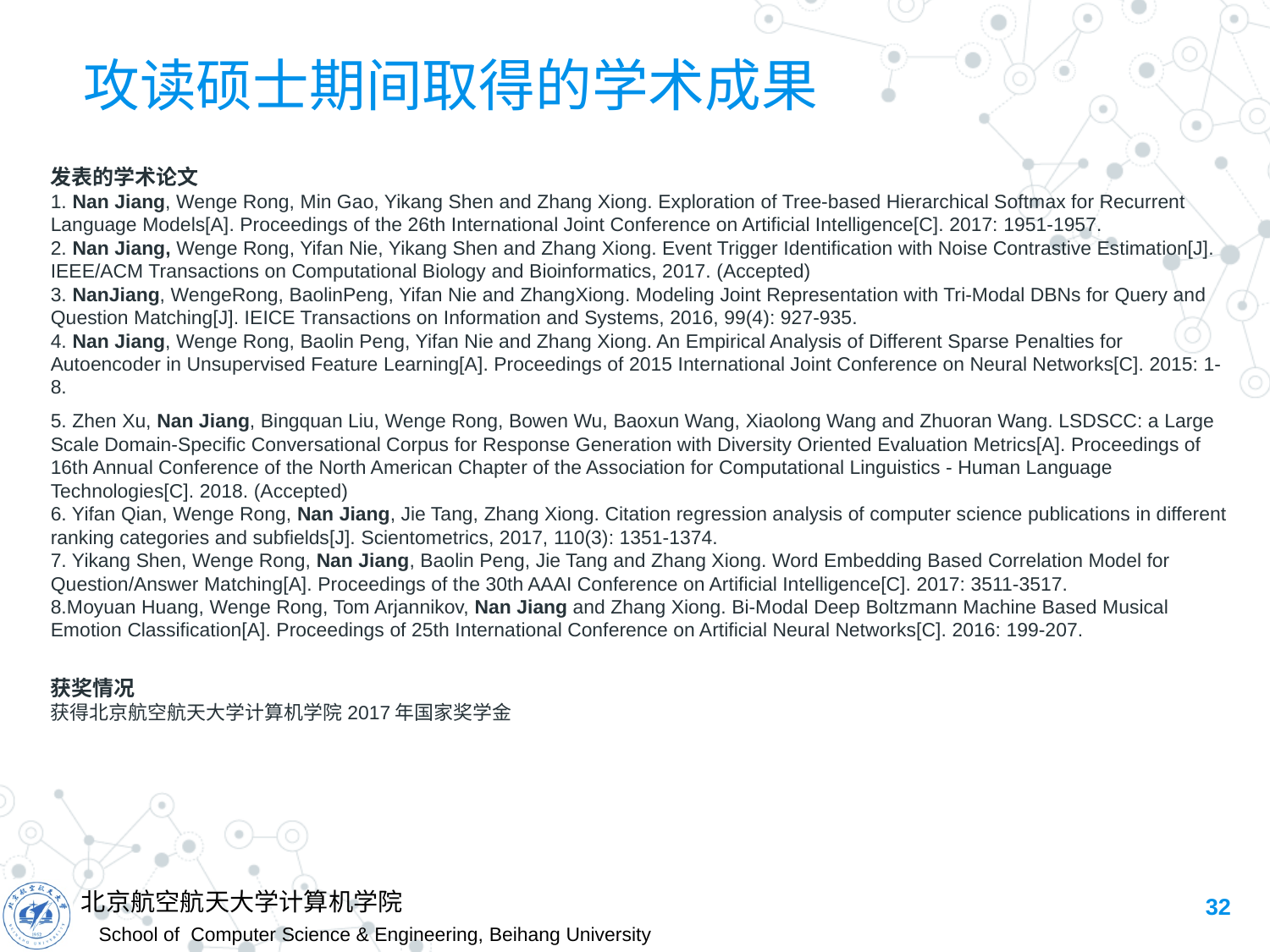

# 攻读硕士期间取得的学术成果
发表的学术论文
1. Nan Jiang, Wenge Rong, Min Gao, Yikang Shen and Zhang Xiong. Exploration of Tree-based Hierarchical Softmax for Recurrent Language Models[A]. Proceedings of the 26th International Joint Conference on Artificial Intelligence[C]. 2017: 1951-1957.
2. Nan Jiang, Wenge Rong, Yifan Nie, Yikang Shen and Zhang Xiong. Event Trigger Identification with Noise Contrastive Estimation[J]. IEEE/ACM Transactions on Computational Biology and Bioinformatics, 2017. (Accepted)
3. NanJiang, WengeRong, BaolinPeng, Yifan Nie and ZhangXiong. Modeling Joint Representation with Tri-Modal DBNs for Query and Question Matching[J]. IEICE Transactions on Information and Systems, 2016, 99(4): 927-935.
4. Nan Jiang, Wenge Rong, Baolin Peng, Yifan Nie and Zhang Xiong. An Empirical Analysis of Different Sparse Penalties for Autoencoder in Unsupervised Feature Learning[A]. Proceedings of 2015 International Joint Conference on Neural Networks[C]. 2015: 1-8.
5. Zhen Xu, Nan Jiang, Bingquan Liu, Wenge Rong, Bowen Wu, Baoxun Wang, Xiaolong Wang and Zhuoran Wang. LSDSCC: a Large Scale Domain-Specific Conversational Corpus for Response Generation with Diversity Oriented Evaluation Metrics[A]. Proceedings of 16th Annual Conference of the North American Chapter of the Association for Computational Linguistics - Human Language Technologies[C]. 2018. (Accepted)
6. Yifan Qian, Wenge Rong, Nan Jiang, Jie Tang, Zhang Xiong. Citation regression analysis of computer science publications in different ranking categories and subfields[J]. Scientometrics, 2017, 110(3): 1351-1374.
7. Yikang Shen, Wenge Rong, Nan Jiang, Baolin Peng, Jie Tang and Zhang Xiong. Word Embedding Based Correlation Model for Question/Answer Matching[A]. Proceedings of the 30th AAAI Conference on Artificial Intelligence[C]. 2017: 3511-3517.
8.Moyuan Huang, Wenge Rong, Tom Arjannikov, Nan Jiang and Zhang Xiong. Bi-Modal Deep Boltzmann Machine Based Musical Emotion Classification[A]. Proceedings of 25th International Conference on Artificial Neural Networks[C]. 2016: 199-207.
获奖情况
获得北京航空航天大学计算机学院2017年国家奖学金
32